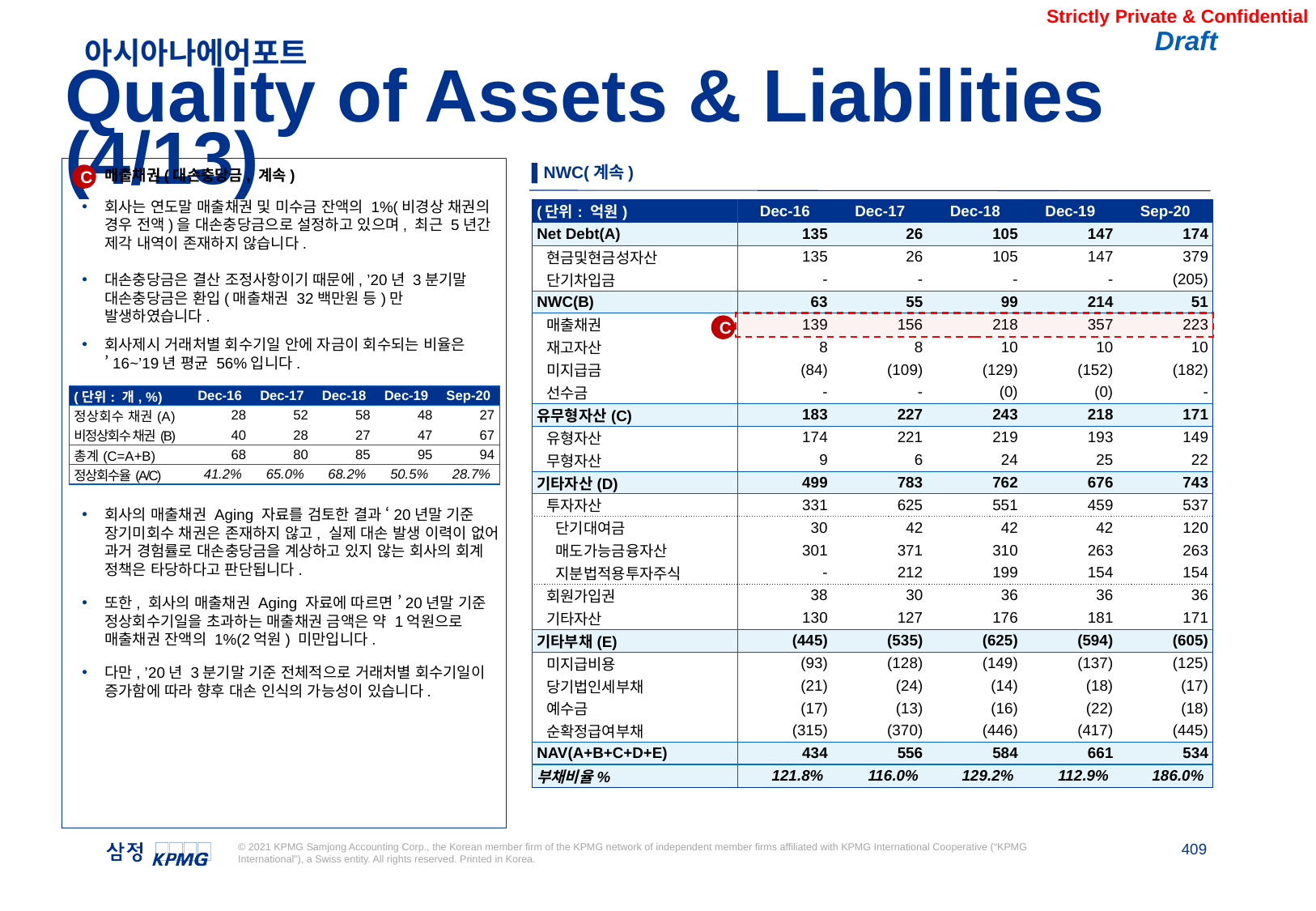

아시아나에어포트
Quality of Assets & Liabilities (4/13)
▌NWC(계속)

매출채권(대손충당금, 계속)
회사는 연도말 매출채권 및 미수금 잔액의 1%(비경상 채권의 경우 전액)을 대손충당금으로 설정하고 있으며, 최근 5년간 제각 내역이 존재하지 않습니다.
대손충당금은 결산 조정사항이기 때문에, ’20년 3분기말 대손충당금은 환입(매출채권 32백만원 등)만 발생하였습니다.
회사제시 거래처별 회수기일 안에 자금이 회수되는 비율은 ’16~’19년 평균 56%입니다.

회사의 매출채권 Aging 자료를 검토한 결과 ‘20년말 기준 장기미회수 채권은 존재하지 않고, 실제 대손 발생 이력이 없어 과거 경험률로 대손충당금을 계상하고 있지 않는 회사의 회계 정책은 타당하다고 판단됩니다.
또한, 회사의 매출채권 Aging 자료에 따르면 ’20년말 기준 정상회수기일을 초과하는 매출채권 금액은 약 1억원으로 매출채권 잔액의 1%(2억원) 미만입니다.
다만, ’20년 3분기말 기준 전체적으로 거래처별 회수기일이 증가함에 따라 향후 대손 인식의 가능성이 있습니다.

C
| (단위: 억원) | Dec-16 | Dec-17 | Dec-18 | Dec-19 | Sep-20 |
| --- | --- | --- | --- | --- | --- |
| Net Debt(A) | 135 | 26 | 105 | 147 | 174 |
| 현금및현금성자산 | 135 | 26 | 105 | 147 | 379 |
| 단기차입금 | - | - | - | - | (205) |
| NWC(B) | 63 | 55 | 99 | 214 | 51 |
| 매출채권 | 139 | 156 | 218 | 357 | 223 |
| 재고자산 | 8 | 8 | 10 | 10 | 10 |
| 미지급금 | (84) | (109) | (129) | (152) | (182) |
| 선수금 | - | - | (0) | (0) | - |
| 유무형자산(C) | 183 | 227 | 243 | 218 | 171 |
| 유형자산 | 174 | 221 | 219 | 193 | 149 |
| 무형자산 | 9 | 6 | 24 | 25 | 22 |
| 기타자산(D) | 499 | 783 | 762 | 676 | 743 |
| 투자자산 | 331 | 625 | 551 | 459 | 537 |
| 단기대여금 | 30 | 42 | 42 | 42 | 120 |
| 매도가능금융자산 | 301 | 371 | 310 | 263 | 263 |
| 지분법적용투자주식 | - | 212 | 199 | 154 | 154 |
| 회원가입권 | 38 | 30 | 36 | 36 | 36 |
| 기타자산 | 130 | 127 | 176 | 181 | 171 |
| 기타부채(E) | (445) | (535) | (625) | (594) | (605) |
| 미지급비용 | (93) | (128) | (149) | (137) | (125) |
| 당기법인세부채 | (21) | (24) | (14) | (18) | (17) |
| 예수금 | (17) | (13) | (16) | (22) | (18) |
| 순확정급여부채 | (315) | (370) | (446) | (417) | (445) |
| NAV(A+B+C+D+E) | 434 | 556 | 584 | 661 | 534 |
| 부채비율% | 121.8% | 116.0% | 129.2% | 112.9% | 186.0% |

C
| (단위: 개, %) | Dec-16 | Dec-17 | Dec-18 | Dec-19 | Sep-20 |
| --- | --- | --- | --- | --- | --- |
| 정상회수 채권(A) | 28 | 52 | 58 | 48 | 27 |
| 비정상회수 채권(B) | 40 | 28 | 27 | 47 | 67 |
| 총계(C=A+B) | 68 | 80 | 85 | 95 | 94 |
| 정상회수율(A/C) | 41.2% | 65.0% | 68.2% | 50.5% | 28.7% |